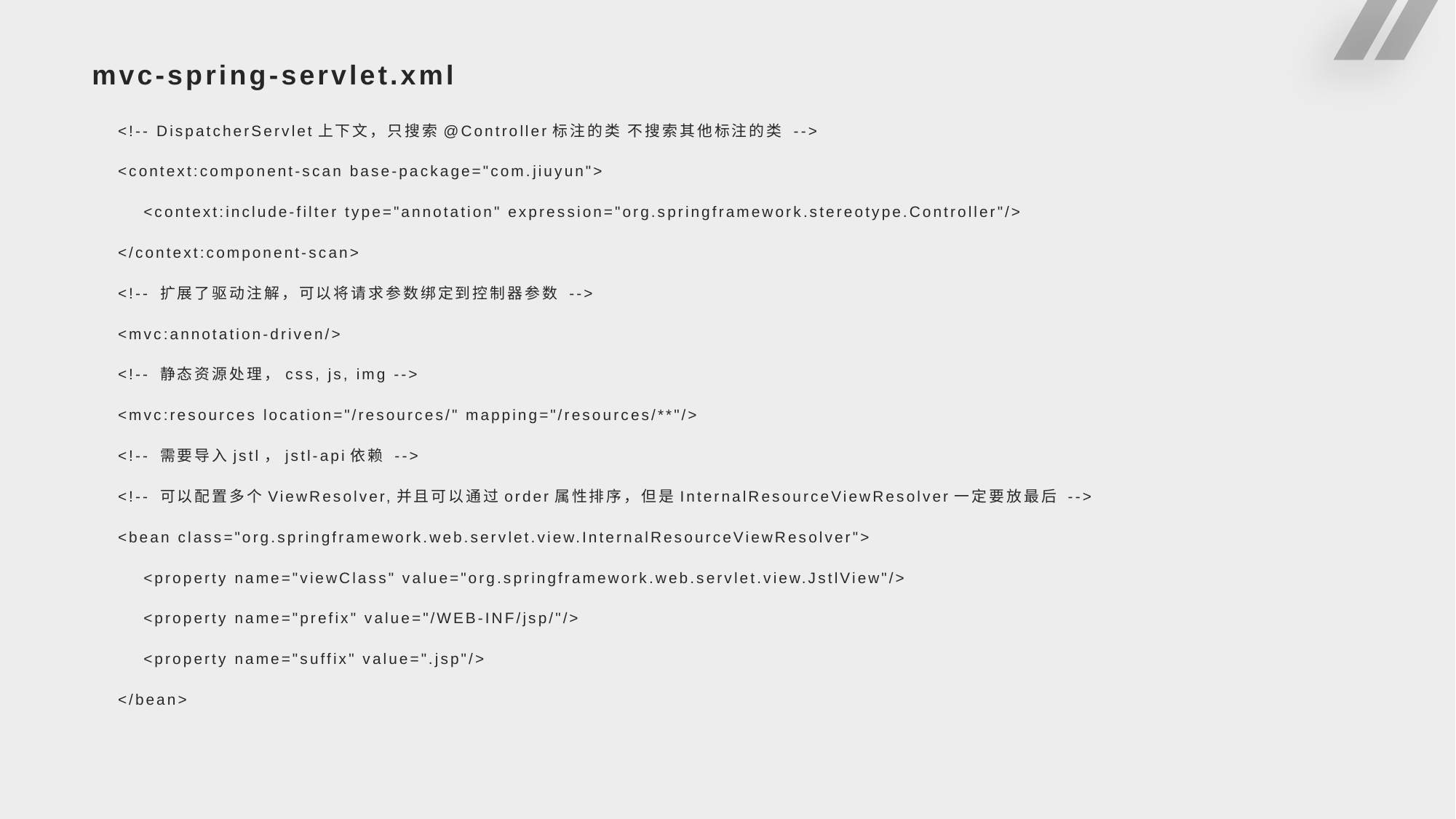

# mvc-spring-servlet.xml
    <!-- DispatcherServlet上下文，只搜索@Controller标注的类 不搜索其他标注的类 -->
    <context:component-scan base-package="com.jiuyun">
        <context:include-filter type="annotation" expression="org.springframework.stereotype.Controller"/>
    </context:component-scan>
    <!-- 扩展了驱动注解，可以将请求参数绑定到控制器参数 -->
    <mvc:annotation-driven/>
    <!-- 静态资源处理，css, js, img -->
    <mvc:resources location="/resources/" mapping="/resources/**"/>
    <!-- 需要导入jstl，jstl-api依赖 -->
    <!-- 可以配置多个ViewResolver,并且可以通过order属性排序，但是InternalResourceViewResolver一定要放最后 -->
    <bean class="org.springframework.web.servlet.view.InternalResourceViewResolver">
        <property name="viewClass" value="org.springframework.web.servlet.view.JstlView"/>
        <property name="prefix" value="/WEB-INF/jsp/"/>
        <property name="suffix" value=".jsp"/>
    </bean>